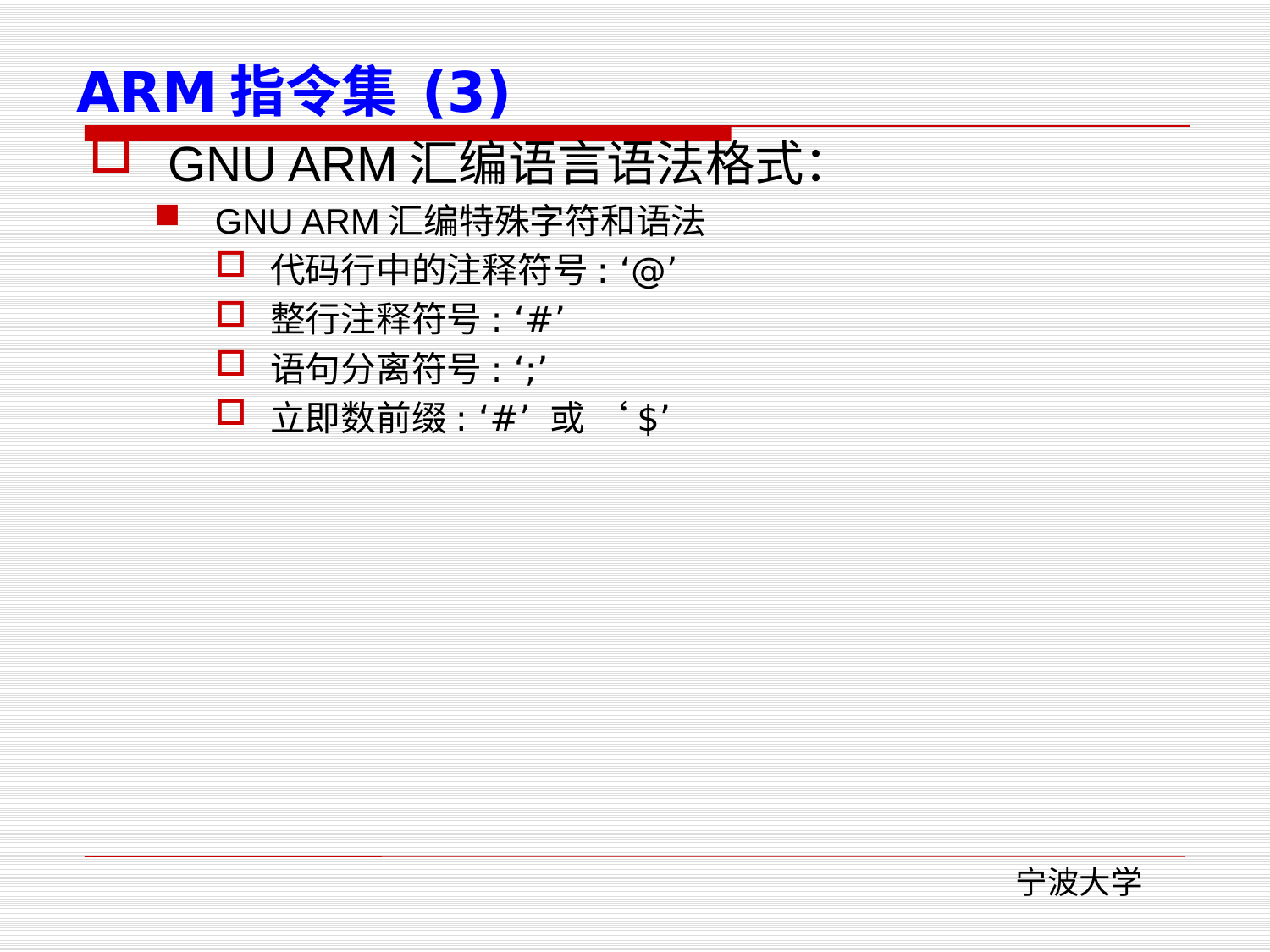

# ARM指令集 (3)
 GNU ARM汇编语言语法格式：
GNU ARM汇编特殊字符和语法
代码行中的注释符号: ‘@’
整行注释符号: ‘#’
语句分离符号: ‘;’
立即数前缀: ‘#’ 或 ‘$’